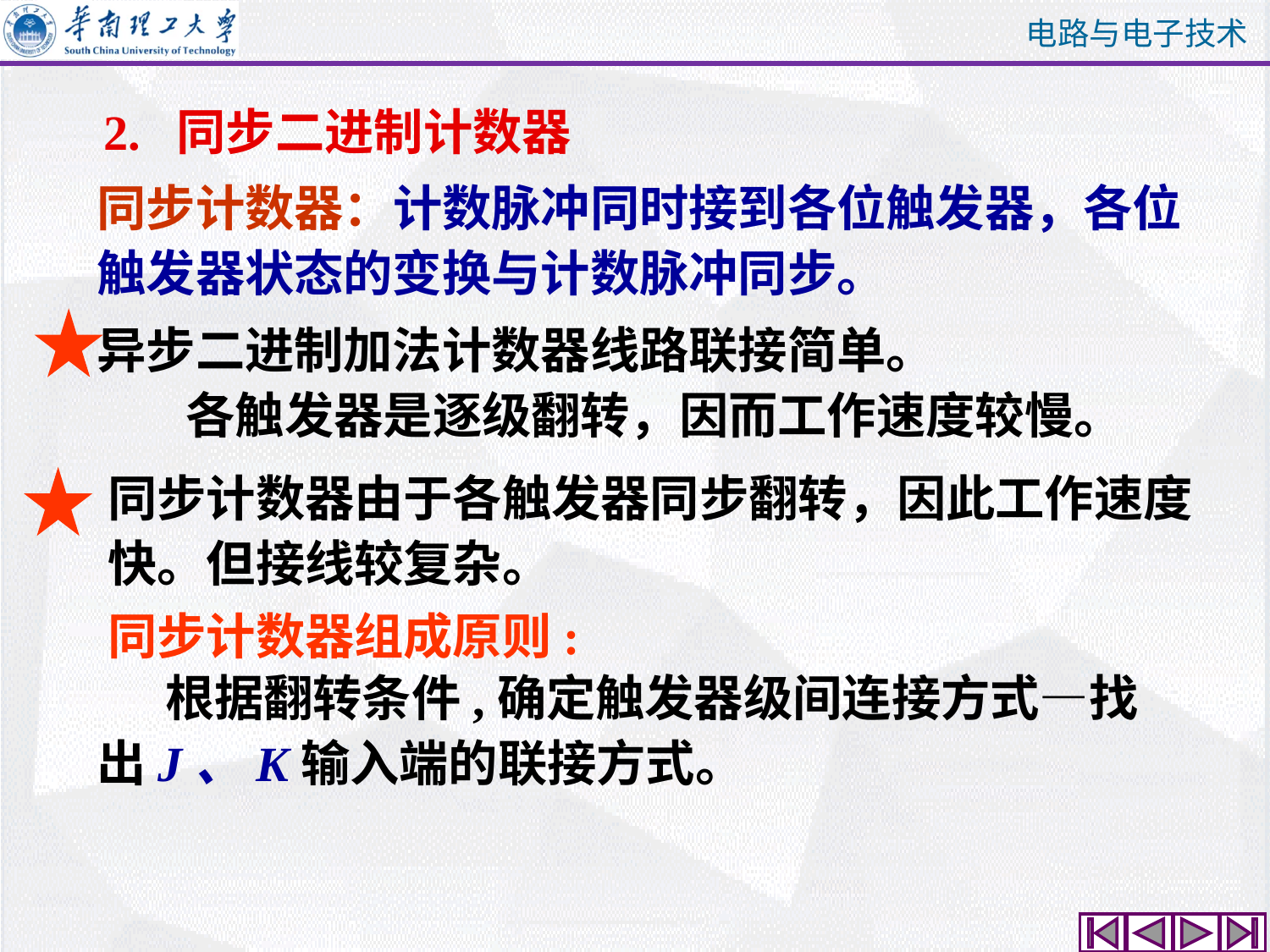

2.  同步二进制计数器
同步计数器：计数脉冲同时接到各位触发器，各位触发器状态的变换与计数脉冲同步。
异步二进制加法计数器线路联接简单。
各触发器是逐级翻转，因而工作速度较慢。

同步计数器由于各触发器同步翻转，因此工作速度快。但接线较复杂。

同步计数器组成原则:
     根据翻转条件,确定触发器级间连接方式—找出J、K输入端的联接方式。